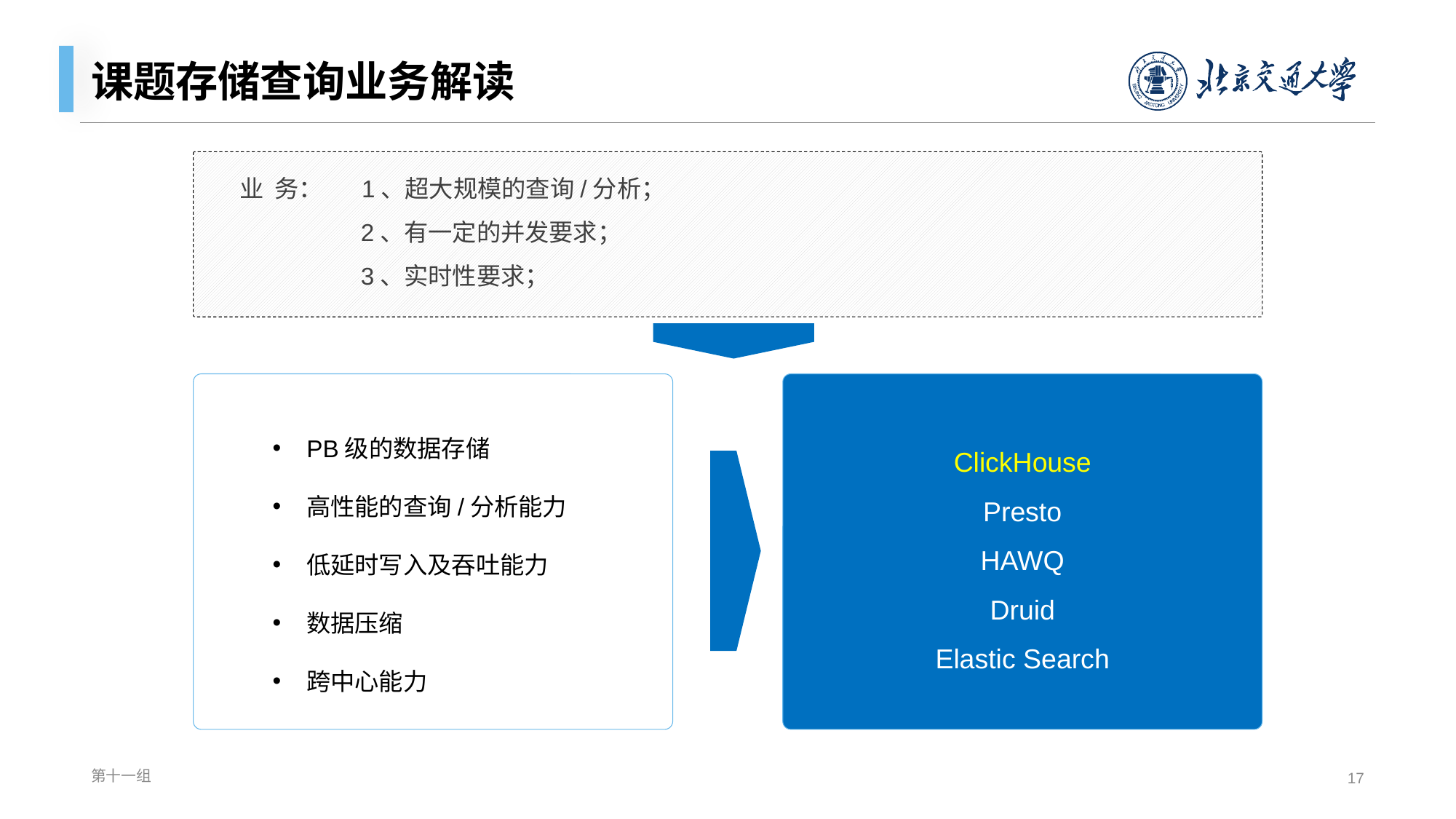

# 课题存储查询业务解读

业  务：      1、超大规模的查询/分析；
                  2、有一定的并发要求；
                  3、实时性要求；

ClickHouse
Presto
HAWQ
Druid
Elastic Search
PB级的数据存储
高性能的查询/分析能力
低延时写入及吞吐能力
数据压缩
跨中心能力

第十一组
17